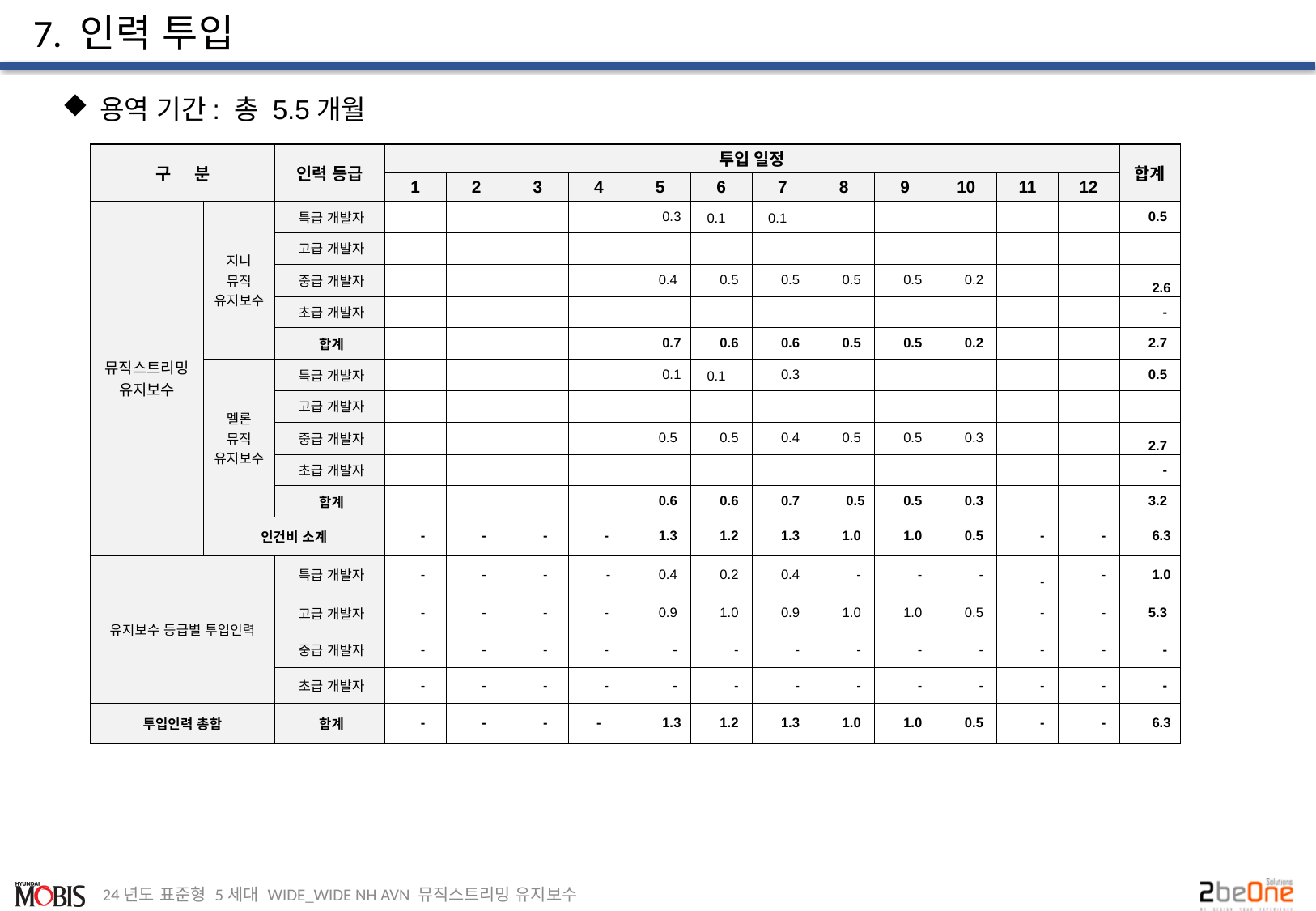

# 7. 인력 투입
용역 기간: 총 5.5개월
| 구 분 |  | 인력 등급 | 투입 일정 |  |  |  |  |  |  |  |  |  |  |  | 합계 |
| --- | --- | --- | --- | --- | --- | --- | --- | --- | --- | --- | --- | --- | --- | --- | --- |
|  |  |  | 1 | 2 | 3 | 4 | 5 | 6 | 7 | 8 | 9 | 10 | 11 | 12 |  |
| 뮤직스트리밍 유지보수 | 지니 뮤직 유지보수 | 특급 개발자 |  |  |  |  | 0.3 | 0.1 | 0.1 |  |  |  |  |  | 0.5 |
|  |  | 고급 개발자 |  |  |  |  |  |  |  |  |  |  |  |  |  |
|  |  | 중급 개발자 |  |  |  |  | 0.4 | 0.5 | 0.5 | 0.5 | 0.5 | 0.2 |  |  | 2.6 |
|  |  | 초급 개발자 |  |  |  |  |  |  |  |  |  |  |  |  | - |
|  |  | 합계 |  |  |  |  | 0.7 | 0.6 | 0.6 | 0.5 | 0.5 | 0.2 |  |  | 2.7 |
|  | 멜론 뮤직 유지보수 | 특급 개발자 |  |  |  |  | 0.1 | 0.1 | 0.3 |  |  |  |  |  | 0.5 |
|  |  | 고급 개발자 |  |  |  |  |  |  |  |  |  |  |  |  |  |
|  |  | 중급 개발자 |  |  |  |  | 0.5 | 0.5 | 0.4 | 0.5 | 0.5 | 0.3 |  |  | 2.7 |
|  |  | 초급 개발자 |  |  |  |  |  |  |  |  |  |  |  |  | - |
|  |  | 합계 |  |  |  |  | 0.6 | 0.6 | 0.7 | 0.5 | 0.5 | 0.3 |  |  | 3.2 |
|  | 인건비 소계 |  | - | - | - | - | 1.3 | 1.2 | 1.3 | 1.0 | 1.0 | 0.5 | - | - | 6.3 |
| 유지보수 등급별 투입인력 |  | 특급 개발자 | - | - | - | - | 0.4 | 0.2 | 0.4 | - | - | - | - | - | 1.0 |
|  |  | 고급 개발자 | - | - | - | - | 0.9 | 1.0 | 0.9 | 1.0 | 1.0 | 0.5 | - | - | 5.3 |
|  |  | 중급 개발자 | - | - | - | - | - | - | - | - | - | - | - | - | - |
|  |  | 초급 개발자 | - | - | - | - | - | - | - | - | - | - | - | - | - |
| 투입인력 총합 |  | 합계 | - | - | - | - | 1.3 | 1.2 | 1.3 | 1.0 | 1.0 | 0.5 | - | - | 6.3 |
24년도 표준형 5세대 WIDE_WIDE NH AVN 뮤직스트리밍 유지보수